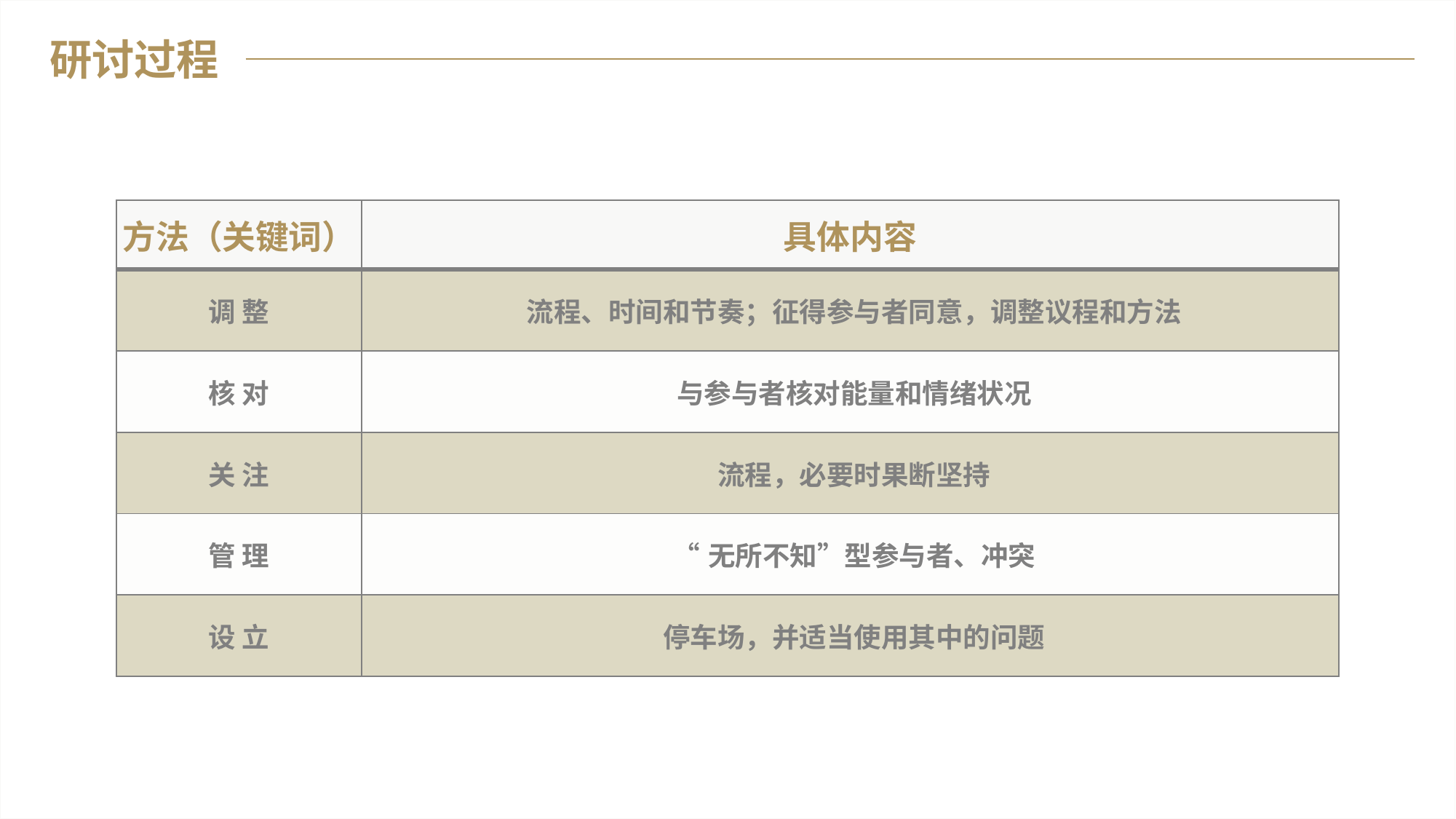

研讨过程
| 方法（关键词） | 具体内容 |
| --- | --- |
| 调 整 | 流程、时间和节奏；征得参与者同意，调整议程和方法 |
| 核 对 | 与参与者核对能量和情绪状况 |
| 关 注 | 流程，必要时果断坚持 |
| 管 理 | “无所不知”型参与者、冲突 |
| 设 立 | 停车场，并适当使用其中的问题 |